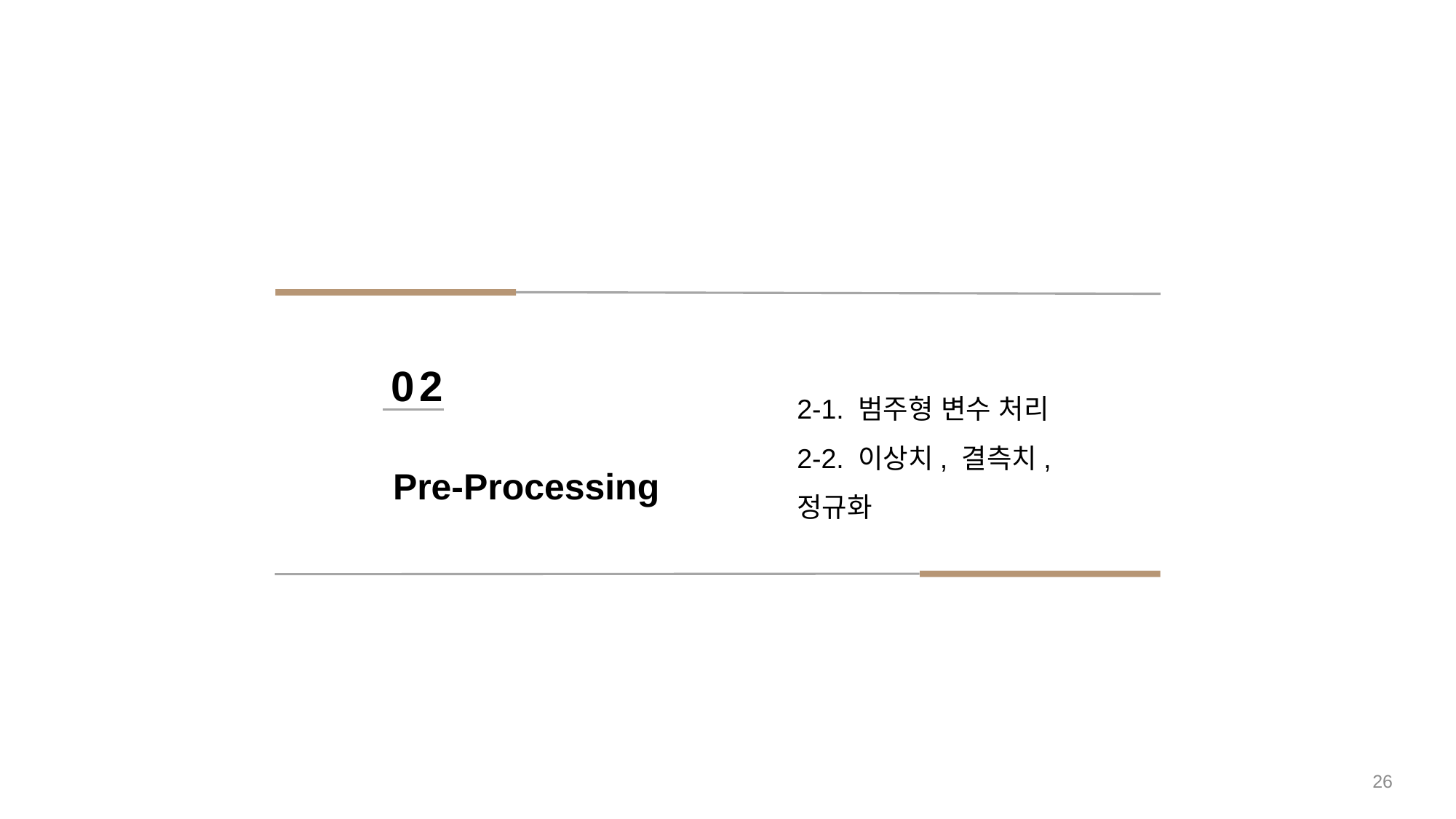

02
2-1. 범주형 변수 처리
2-2. 이상치, 결측치, 정규화
Pre-Processing

26